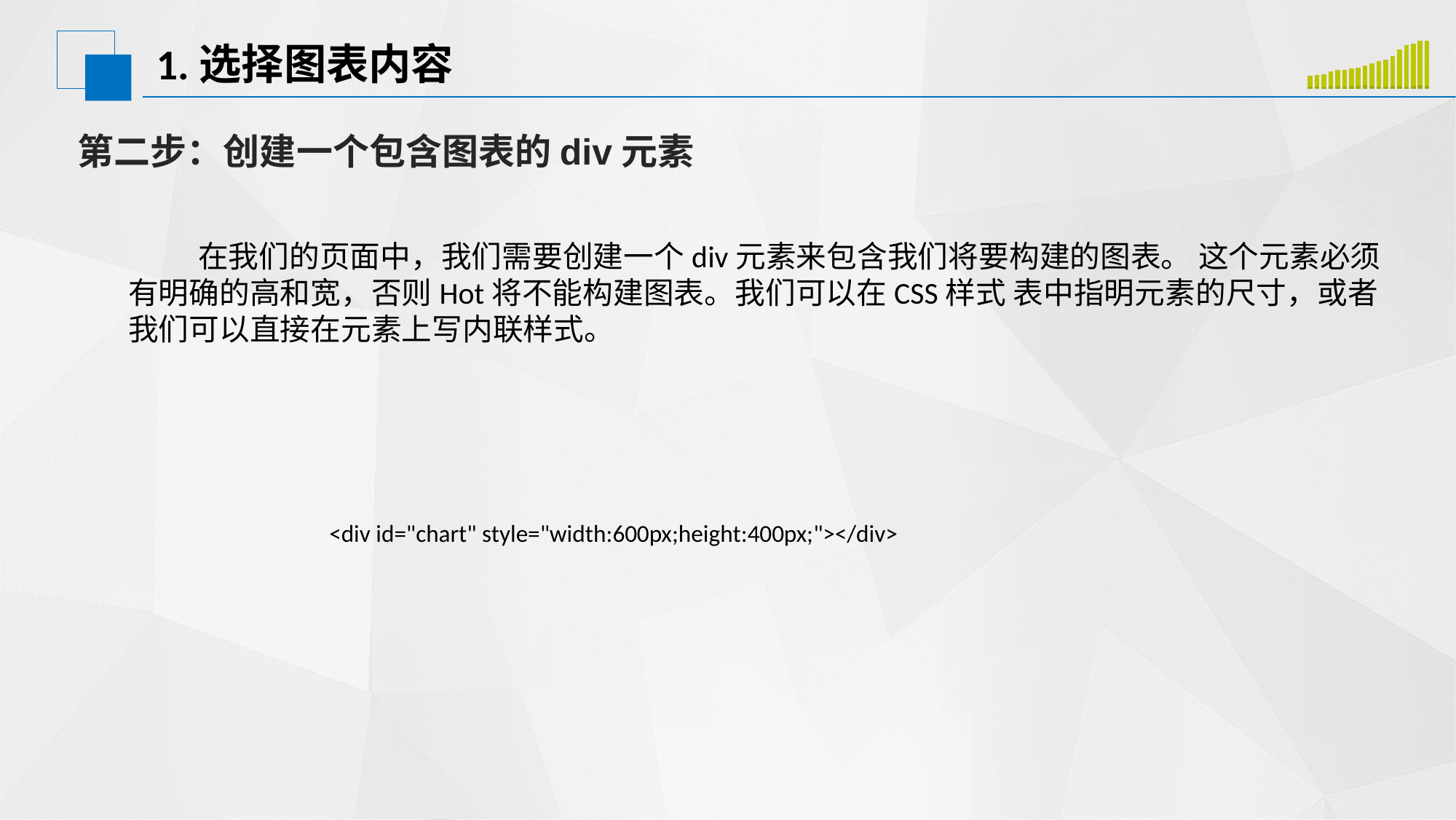

# 1.选择图表内容

### Chart

| Category | 系列 1 | 系列 2 |
|---|---|---|
| 类别 1 | 0.3 | 1.6 |
| 类别 2 | 0.3 | 1.7 |
| 类别 3 | 0.2 | 1.9 |
| 类别 4 | 0.4 | 2.1 |
| 类别 5 | 0.4 | 2.3 |
| 类别 6 | 0.3 | 2.4 |
| 类别 7 | 0.4 | 2.5 |
| 类别 8 | 0.4 | 2.6 |
| 类别 9 | 0.5 | 2.8 |
| 类别 10 | 0.4 | 3.2 |
| 类别 11 | 0.3 | 3.6 |
| 类别 12 | 0.3 | 3.8 |
| 类别 13 | 0.4 | 4.3 |
| 类别 14 | 0.4 | 5.2 |
| 类别 15 | 0.3 | 5.9 |
| 类别 16 | 0.4 | 6.0 |
| 类别 17 | 0.5 | 6.3 |
| 类别 18 | 0.4 | 6.4 |
第二步：创建一个包含图表的div元素
    在我们的页面中，我们需要创建一个div元素来包含我们将要构建的图表。 这个元素必须有明确的高和宽，否则Hot将不能构建图表。我们可以在CSS样式 表中指明元素的尺寸，或者我们可以直接在元素上写内联样式。
		<div id="chart" style="width:600px;height:400px;"></div>